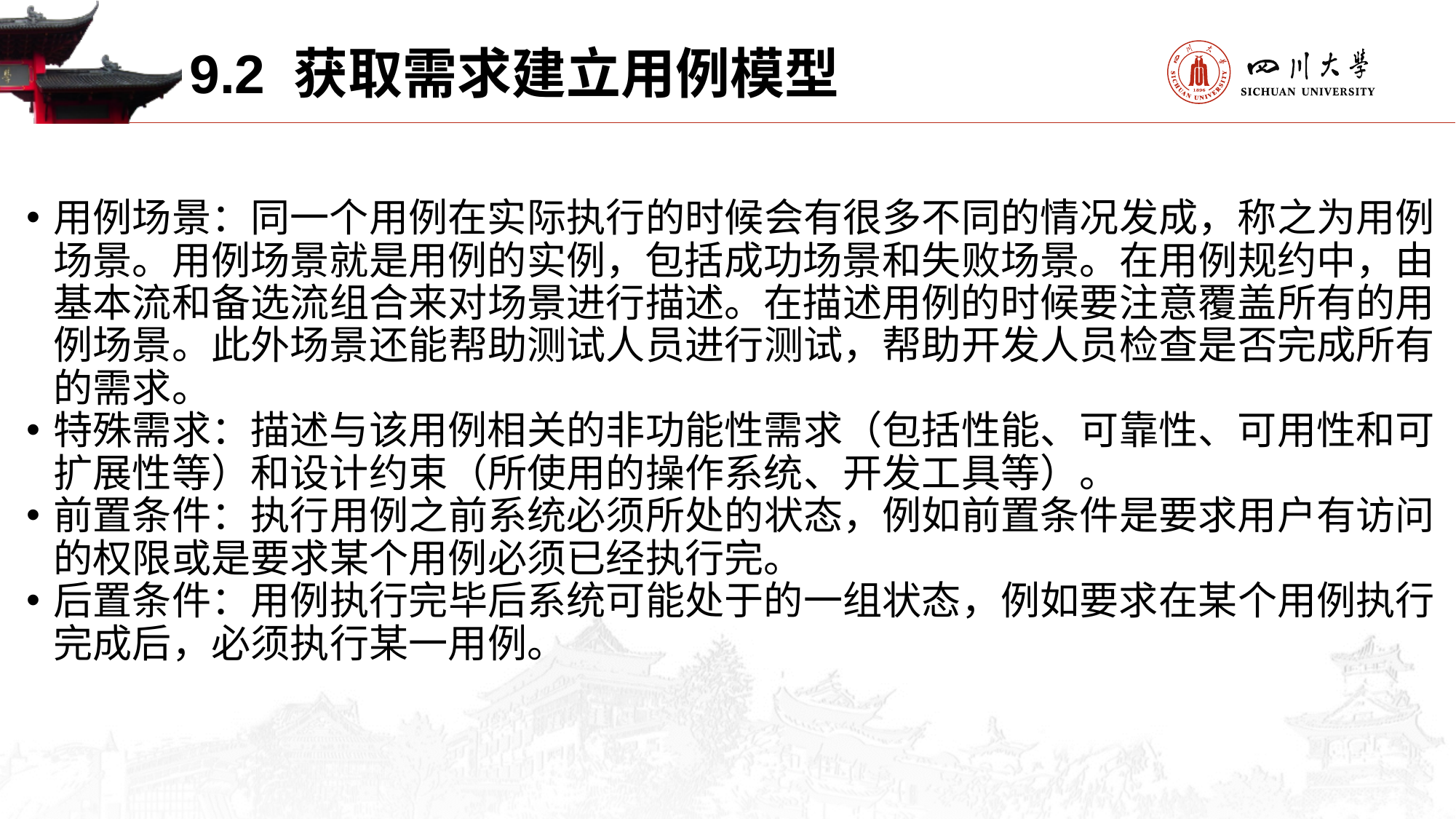

9.2 获取需求建立用例模型

用例场景：同一个用例在实际执行的时候会有很多不同的情况发成，称之为用例场景。用例场景就是用例的实例，包括成功场景和失败场景。在用例规约中，由基本流和备选流组合来对场景进行描述。在描述用例的时候要注意覆盖所有的用例场景。此外场景还能帮助测试人员进行测试，帮助开发人员检查是否完成所有的需求。
特殊需求：描述与该用例相关的非功能性需求（包括性能、可靠性、可用性和可扩展性等）和设计约束（所使用的操作系统、开发工具等）。
前置条件：执行用例之前系统必须所处的状态，例如前置条件是要求用户有访问的权限或是要求某个用例必须已经执行完。
后置条件：用例执行完毕后系统可能处于的一组状态，例如要求在某个用例执行完成后，必须执行某一用例。